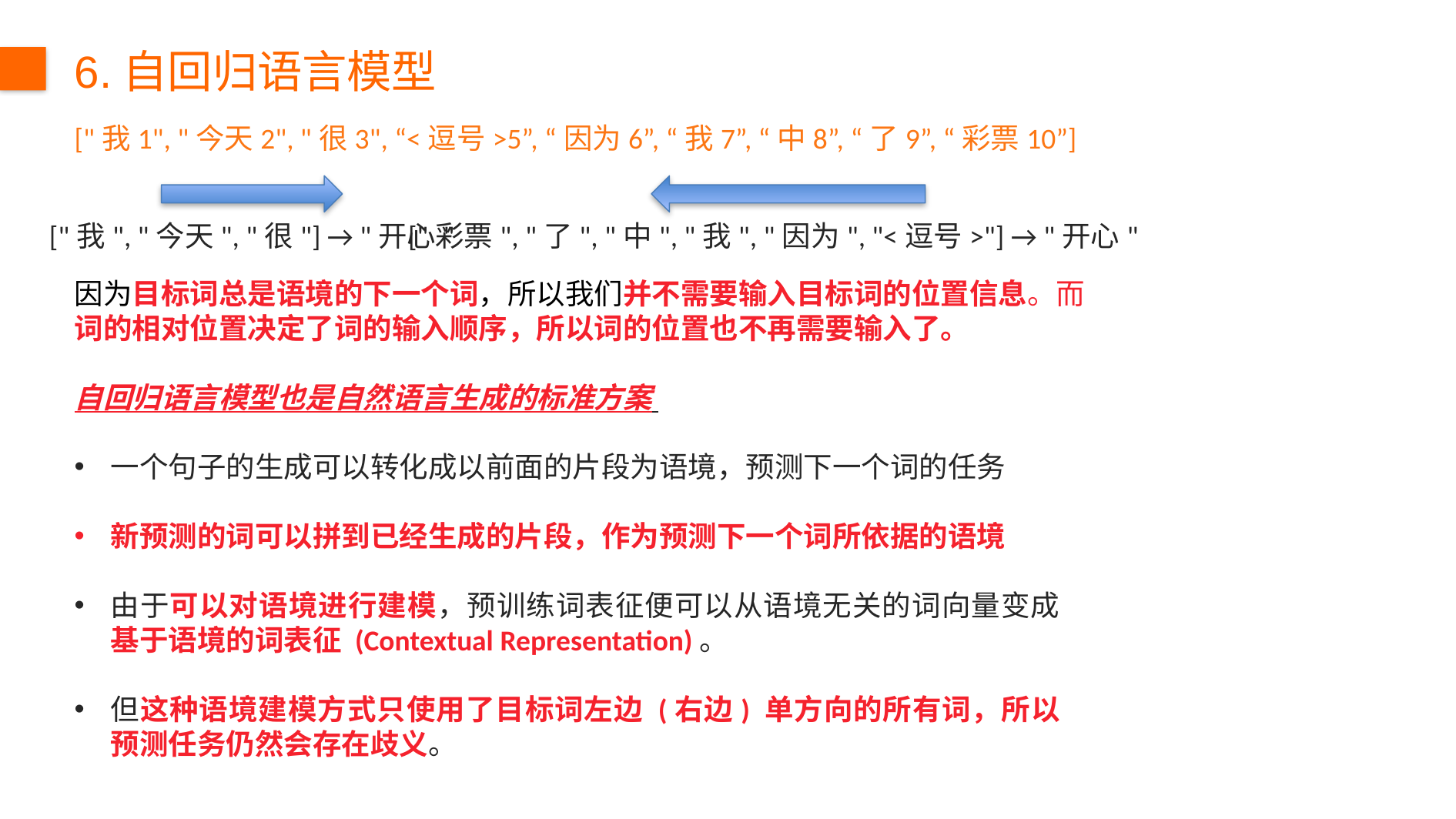

6.自回归语言模型

["我1", "今天2", "很3", “<逗号>5”, “因为6”, “我7”, “中8”, “了9”, “彩票10”]

["我", "今天", "很"] → "开心"
["彩票", "了", "中", "我", "因为", "<逗号>"] → "开心"
因为目标词总是语境的下一个词，所以我们并不需要输入目标词的位置信息。而词的相对位置决定了词的输入顺序，所以词的位置也不再需要输入了。
自回归语言模型也是自然语言生成的标准方案

一个句子的生成可以转化成以前面的片段为语境，预测下一个词的任务

新预测的词可以拼到已经生成的片段，作为预测下一个词所依据的语境

由于可以对语境进行建模，预训练词表征便可以从语境无关的词向量变成基于语境的词表征 (Contextual Representation)。

但这种语境建模方式只使用了目标词左边 (右边) 单方向的所有词，所以预测任务仍然会存在歧义。